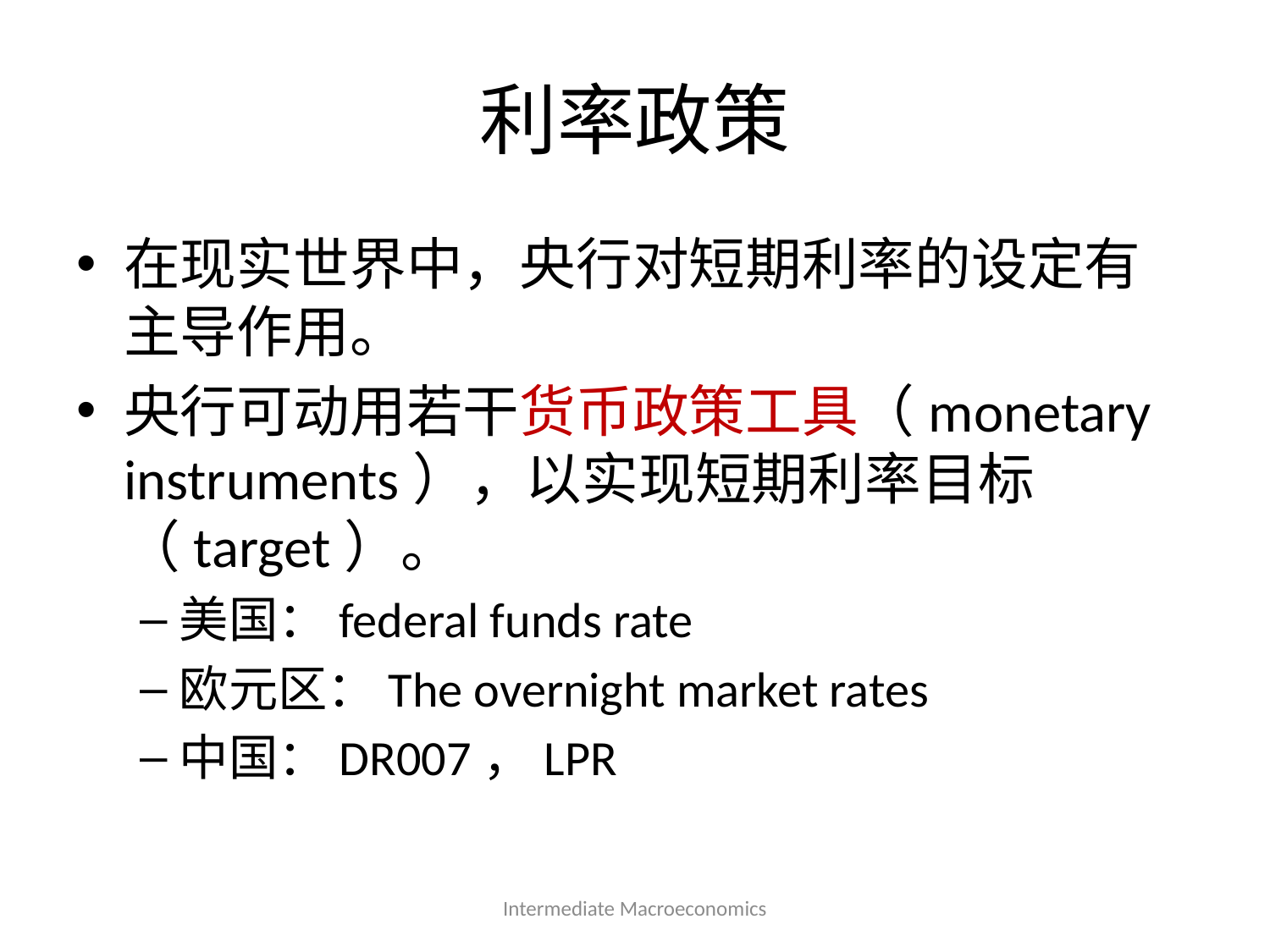

# 利率政策
在现实世界中，央行对短期利率的设定有主导作用。
央行可动用若干货币政策工具（monetary instruments），以实现短期利率目标（target）。
美国：federal funds rate
欧元区：The overnight market rates
中国：DR007，LPR
Intermediate Macroeconomics